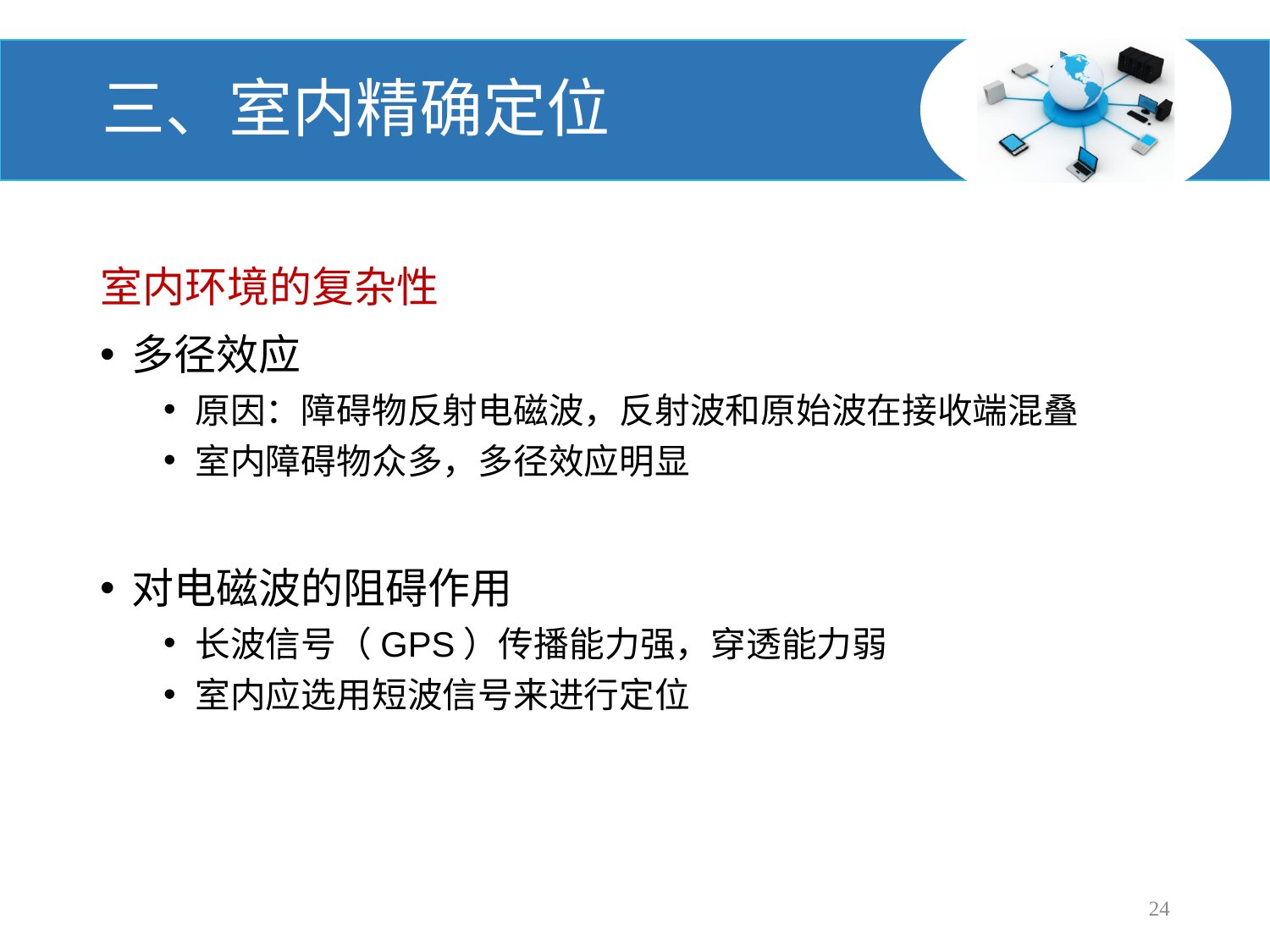

# 三、室内精确定位
室内环境的复杂性
多径效应
原因：障碍物反射电磁波，反射波和原始波在接收端混叠
室内障碍物众多，多径效应明显

对电磁波的阻碍作用
长波信号（GPS）传播能力强，穿透能力弱
室内应选用短波信号来进行定位

24